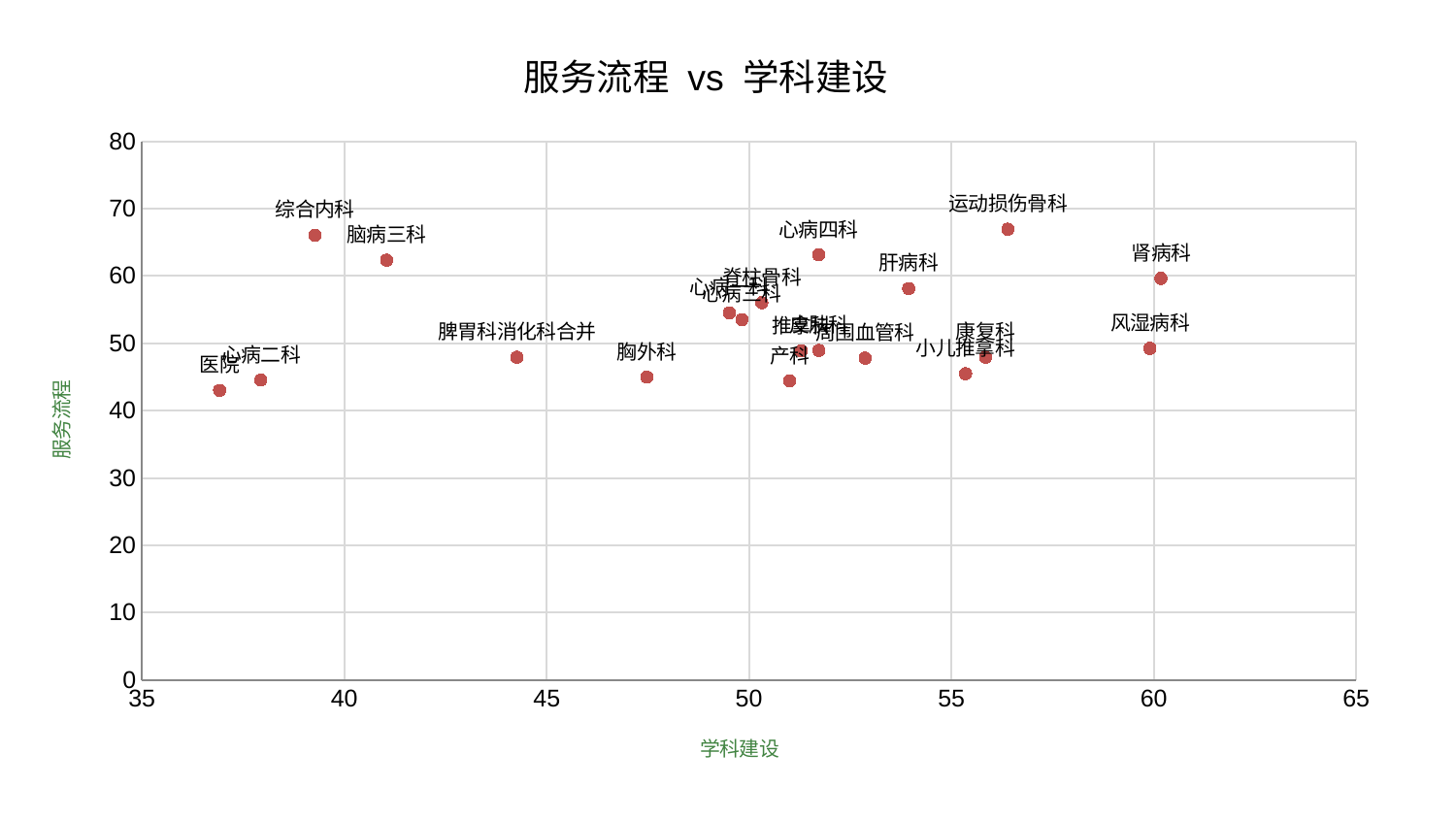

### Chart: 服务流程 vs 学科建设

| Category | 服务流程 |
|---|---|
277